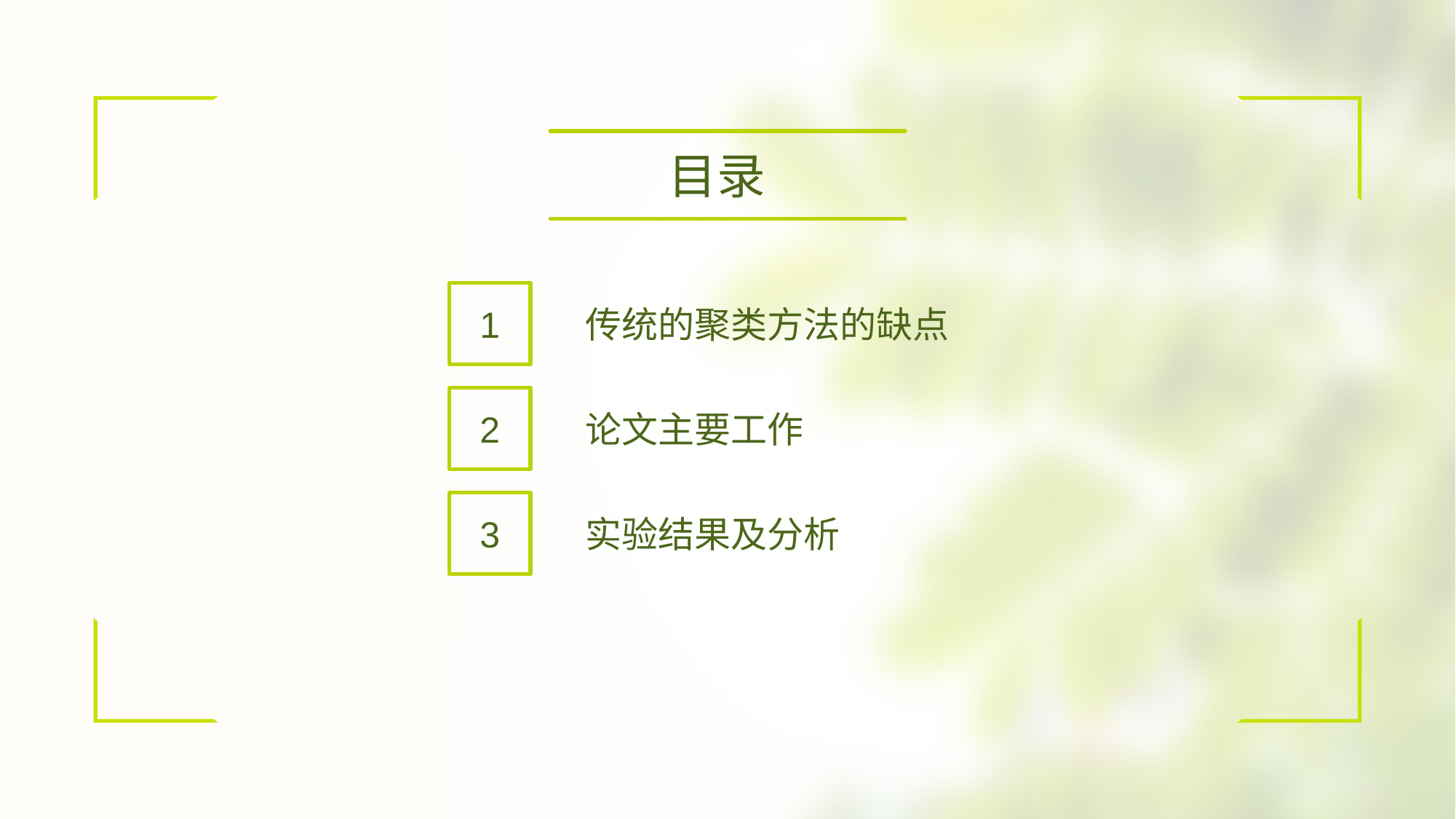

目录
传统的聚类方法的缺点
1
论文主要工作
2
实验结果及分析
3